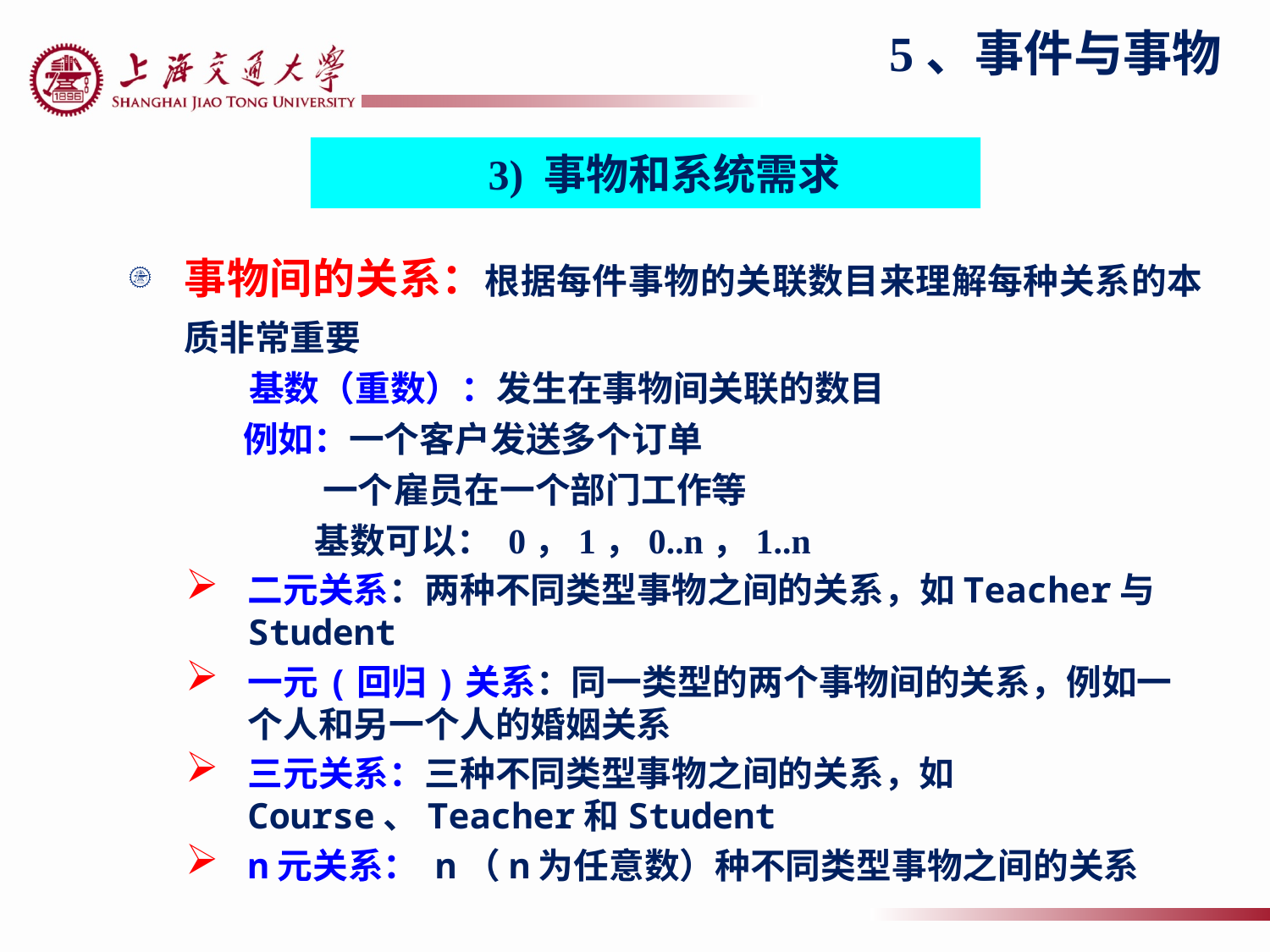

5、事件与事物
3) 事物和系统需求
事物间的关系：根据每件事物的关联数目来理解每种关系的本质非常重要
	基数（重数）：发生在事物间关联的数目
              例如：一个客户发送多个订单
                         一个雇员在一个部门工作等
                        基数可以： 0，1，0..n，1..n
二元关系：两种不同类型事物之间的关系，如Teacher与Student
一元(回归)关系：同一类型的两个事物间的关系，例如一个人和另一个人的婚姻关系
三元关系：三种不同类型事物之间的关系，如Course、Teacher和Student
n元关系： n（n为任意数）种不同类型事物之间的关系